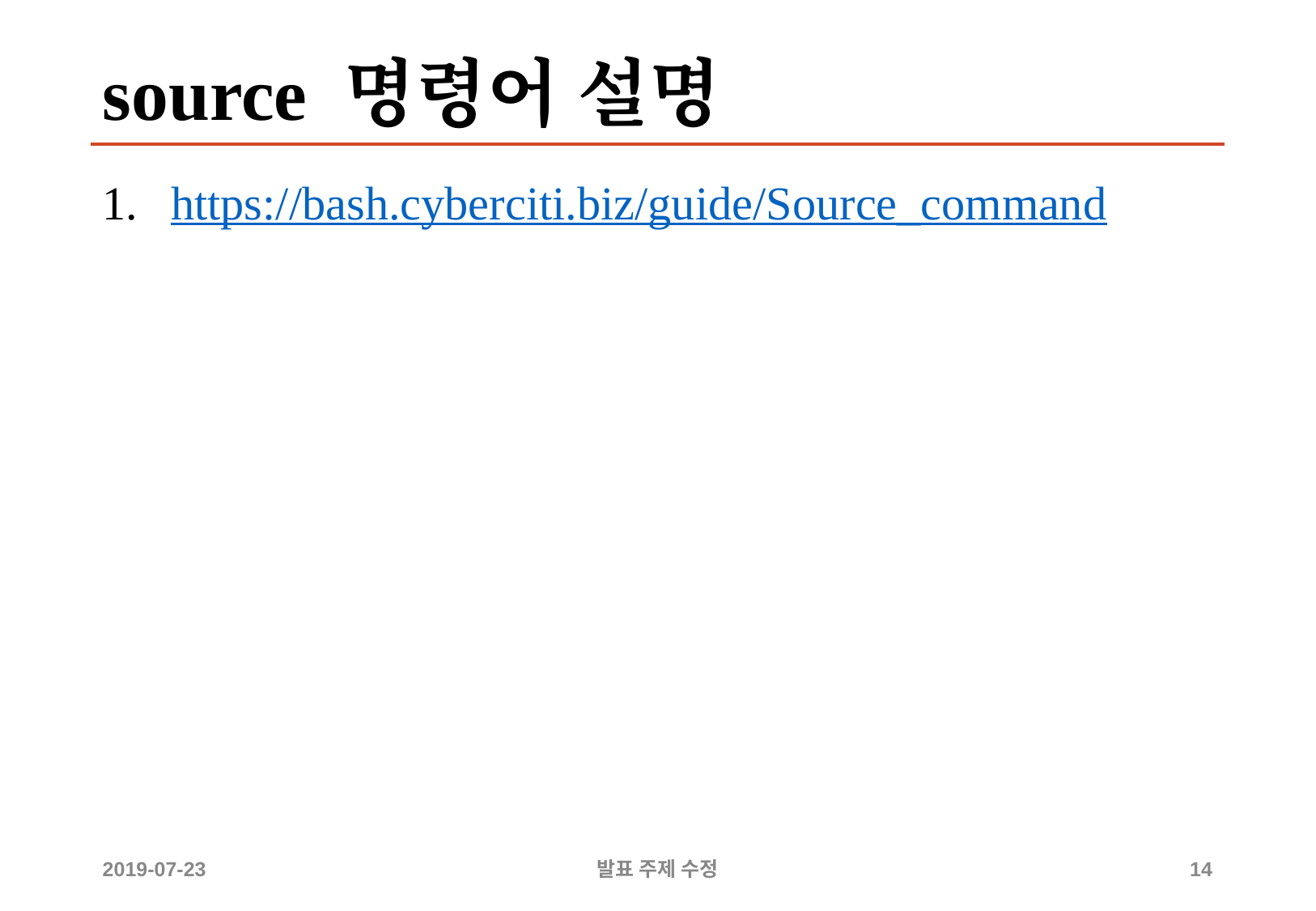

# source 명령어 설명
https://bash.cyberciti.biz/guide/Source_command
2019-07-23
발표 주제 수정
14